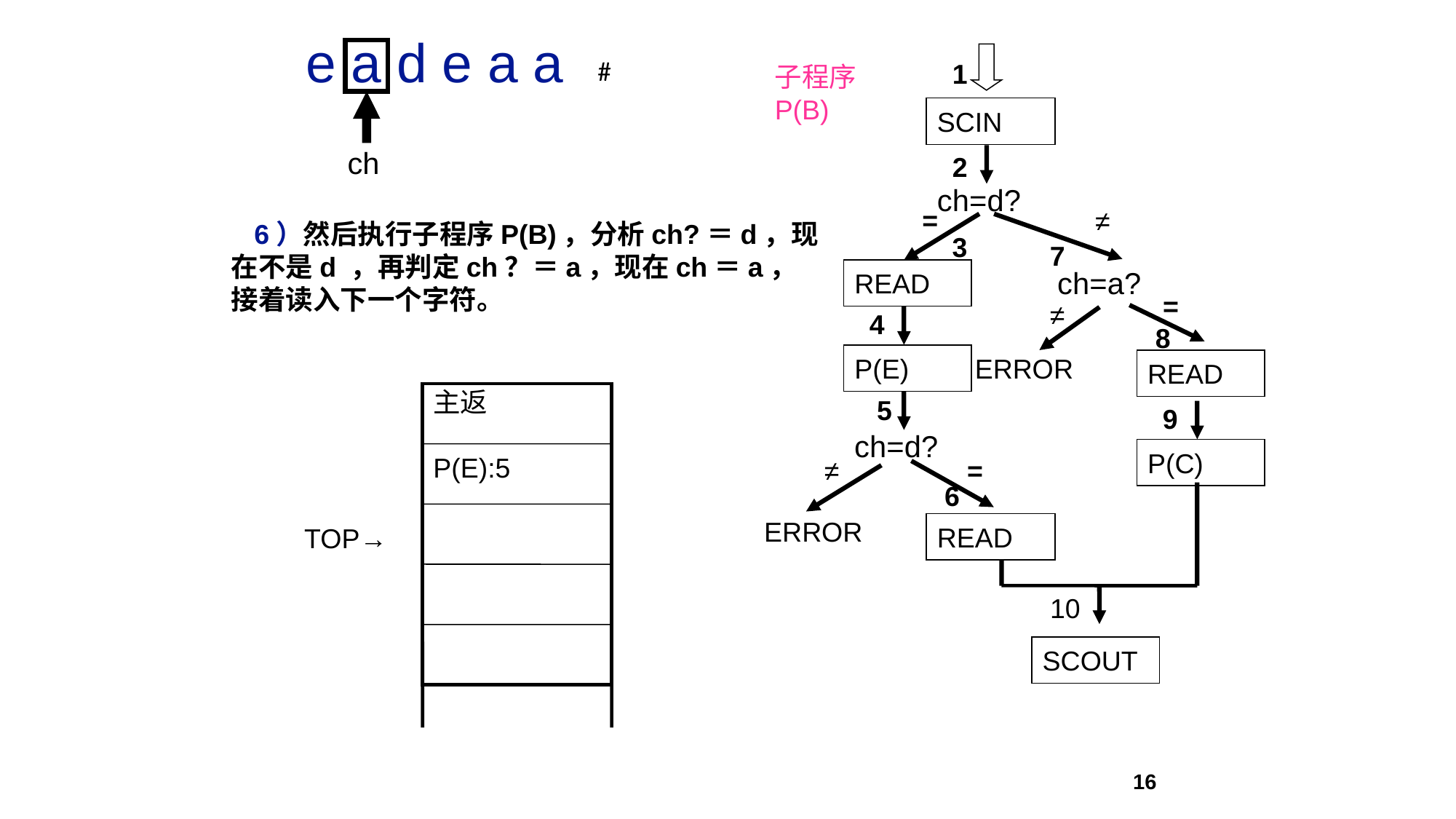

e a d e a a

ch

1
SCIN
2

ch=d?
=
≠

3
7
ch=a?
READ
=
≠
4

8
ERROR
P(E)
READ
5

9

ch=d?
P(C)
≠
=

6

ERROR
READ

10

SCOUT
#
子程序P(B)
   6）然后执行子程序P(B)，分析ch?＝d，现在不是d ，再判定ch？＝a，现在ch＝a，接着读入下一个字符。
主返

P(E):5

TOP→

16